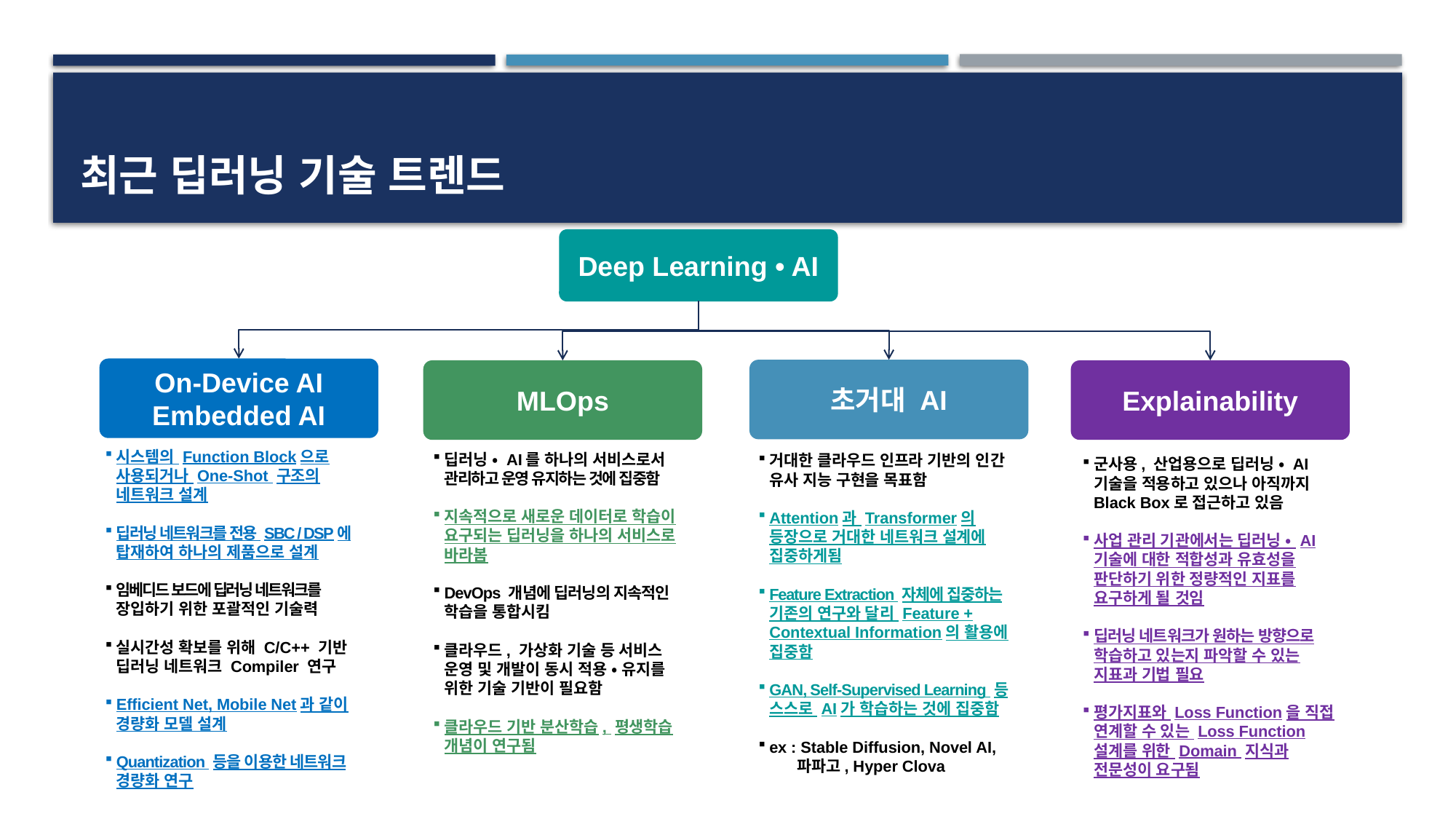

# 최근 딥러닝 기술 트렌드
Deep Learning • AI
On-Device AI
Embedded AI
초거대 AI
MLOps
Explainability
시스템의 Function Block으로 사용되거나 One-Shot 구조의 네트워크 설계

딥러닝 네트워크를 전용 SBC / DSP에 탑재하여 하나의 제품으로 설계

임베디드 보드에 딥러닝 네트워크를 장입하기 위한 포괄적인 기술력

실시간성 확보를 위해 C/C++ 기반 딥러닝 네트워크 Compiler 연구

Efficient Net, Mobile Net과 같이 경량화 모델 설계

Quantization 등을 이용한 네트워크 경량화 연구
딥러닝 • AI를 하나의 서비스로서 관리하고 운영 유지하는 것에 집중함

지속적으로 새로운 데이터로 학습이 요구되는 딥러닝을 하나의 서비스로 바라봄

DevOps 개념에 딥러닝의 지속적인 학습을 통합시킴

클라우드, 가상화 기술 등 서비스 운영 및 개발이 동시 적용 • 유지를 위한 기술 기반이 필요함

클라우드 기반 분산학습, 평생학습 개념이 연구됨
거대한 클라우드 인프라 기반의 인간 유사 지능 구현을 목표함

Attention과 Transformer의 등장으로 거대한 네트워크 설계에 집중하게됨

Feature Extraction 자체에 집중하는 기존의 연구와 달리 Feature + Contextual Information의 활용에 집중함

GAN, Self-Supervised Learning 등 스스로 AI가 학습하는 것에 집중함

ex : Stable Diffusion, Novel AI,
        파파고, Hyper Clova
군사용, 산업용으로 딥러닝 • AI 기술을 적용하고 있으나 아직까지 Black Box로 접근하고 있음

사업 관리 기관에서는 딥러닝 • AI 기술에 대한 적합성과 유효성을 판단하기 위한 정량적인 지표를 요구하게 될 것임

딥러닝 네트워크가 원하는 방향으로 학습하고 있는지 파악할 수 있는 지표과 기법 필요

평가지표와 Loss Function을 직접 연계할 수 있는 Loss Function 설계를 위한 Domain 지식과 전문성이 요구됨